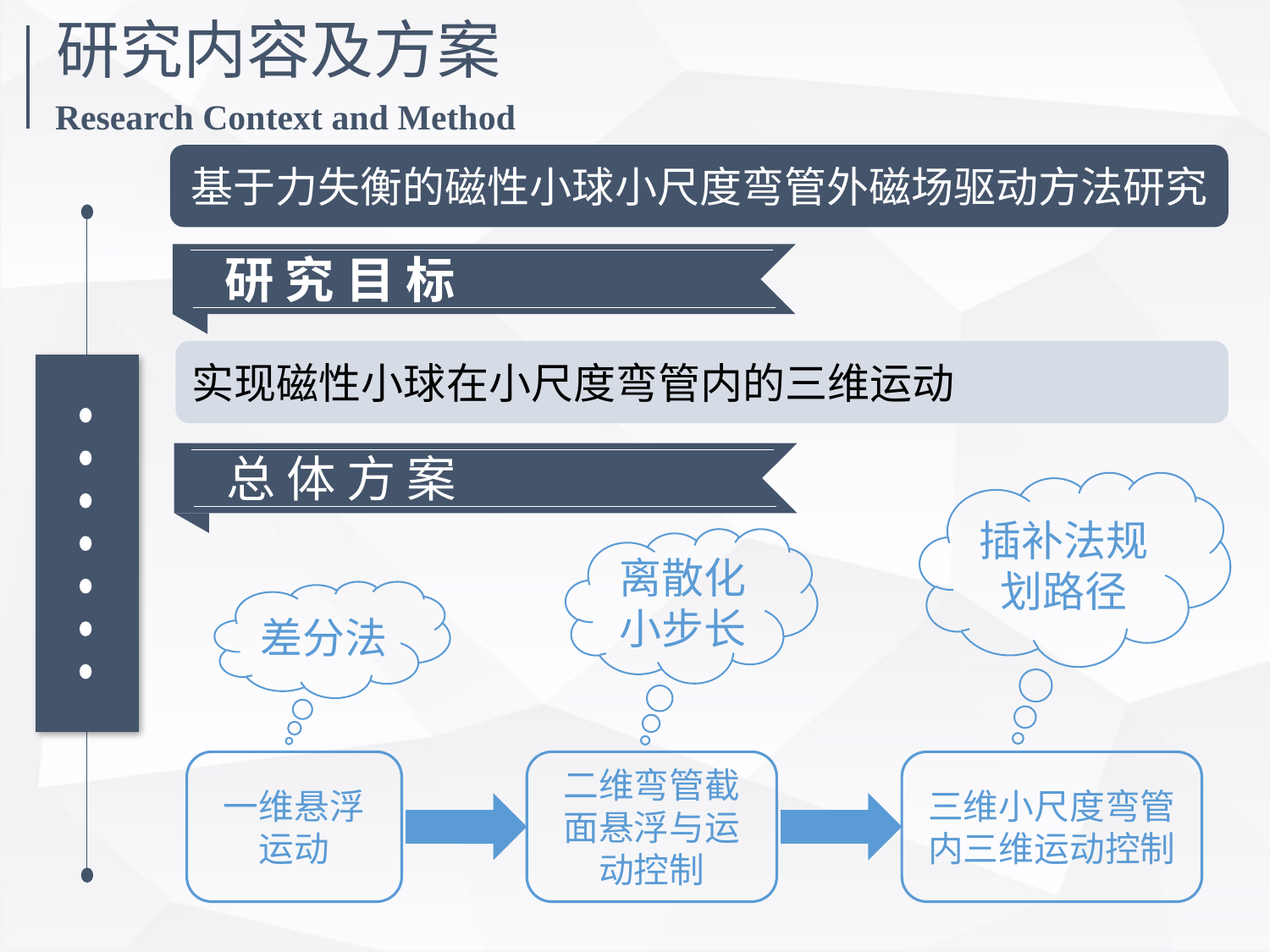

研究内容及方案
Research Context and Method
基于力失衡的磁性小球小尺度弯管外磁场驱动方法研究

研 究 目 标

实现磁性小球在小尺度弯管内的三维运动
总 体 方 案

插补法规划路径
离散化小步长
差分法

一维悬浮运动
二维弯管截面悬浮与运动控制
三维小尺度弯管内三维运动控制